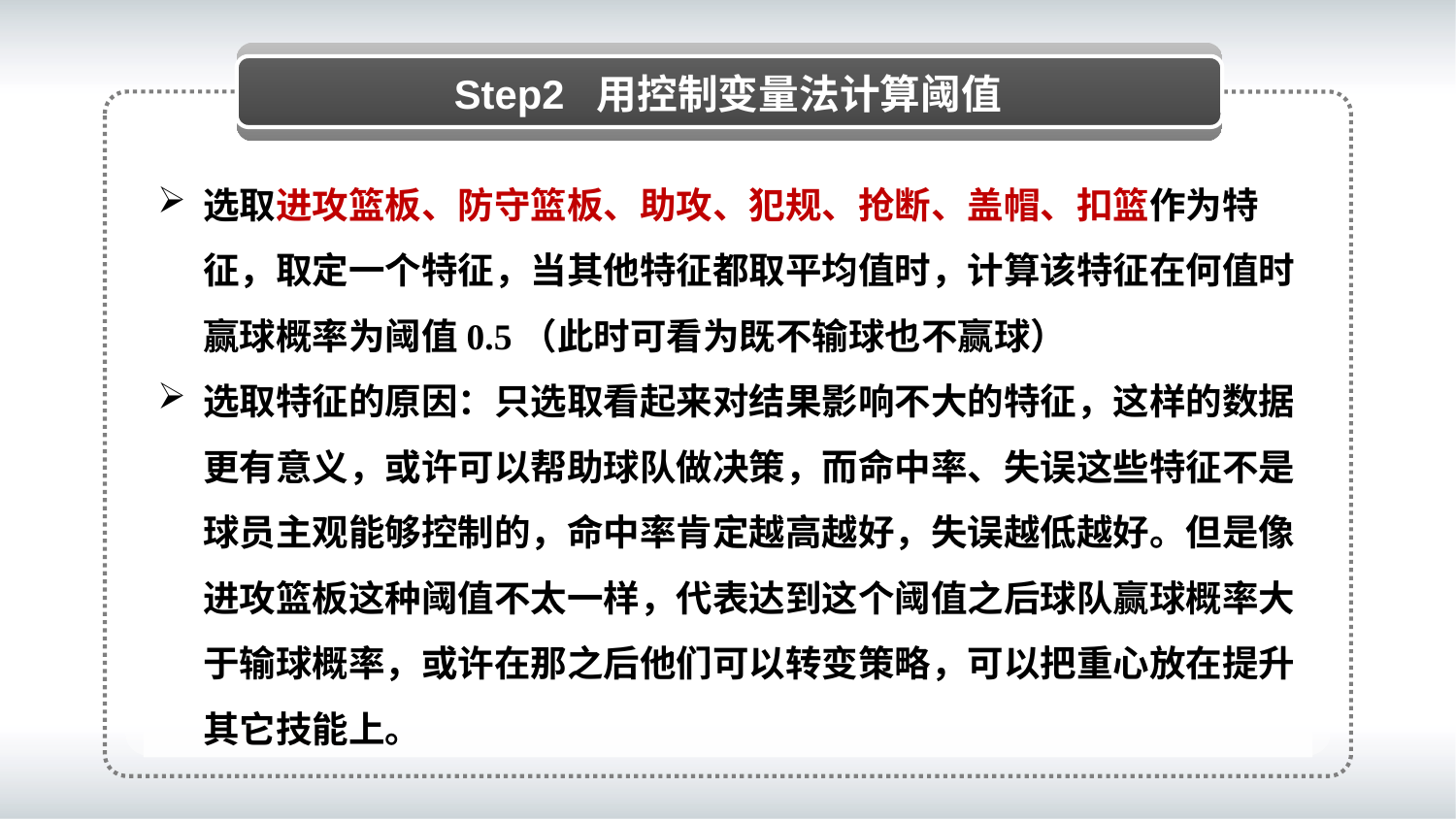

Step2  用控制变量法计算阈值

选取进攻篮板、防守篮板、助攻、犯规、抢断、盖帽、扣篮作为特征，取定一个特征，当其他特征都取平均值时，计算该特征在何值时赢球概率为阈值0.5（此时可看为既不输球也不赢球）
选取特征的原因：只选取看起来对结果影响不大的特征，这样的数据更有意义，或许可以帮助球队做决策，而命中率、失误这些特征不是球员主观能够控制的，命中率肯定越高越好，失误越低越好。但是像进攻篮板这种阈值不太一样，代表达到这个阈值之后球队赢球概率大于输球概率，或许在那之后他们可以转变策略，可以把重心放在提升其它技能上。